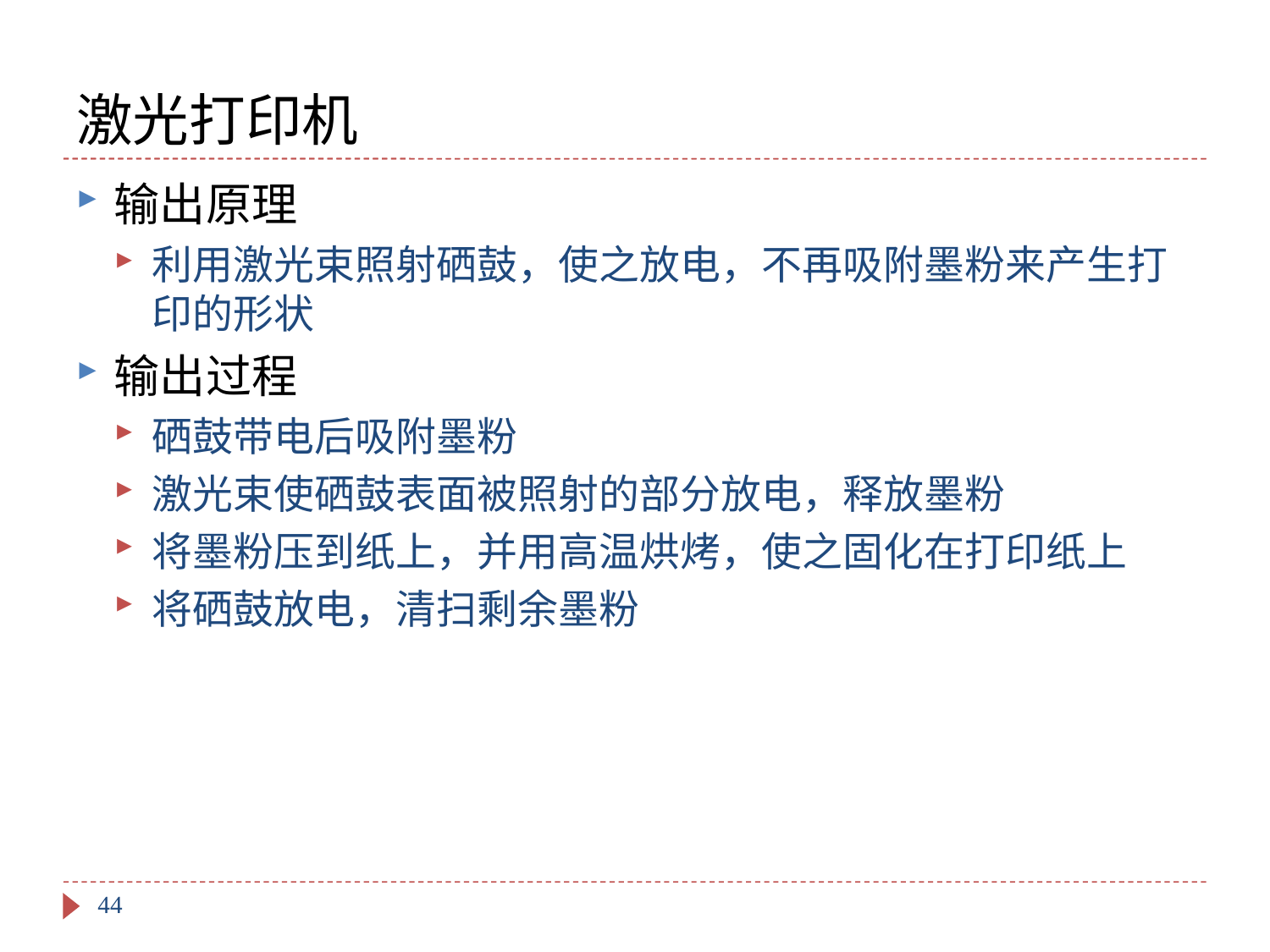

# 激光打印机
输出原理
利用激光束照射硒鼓，使之放电，不再吸附墨粉来产生打印的形状
输出过程
硒鼓带电后吸附墨粉
激光束使硒鼓表面被照射的部分放电，释放墨粉
将墨粉压到纸上，并用高温烘烤，使之固化在打印纸上
将硒鼓放电，清扫剩余墨粉

44